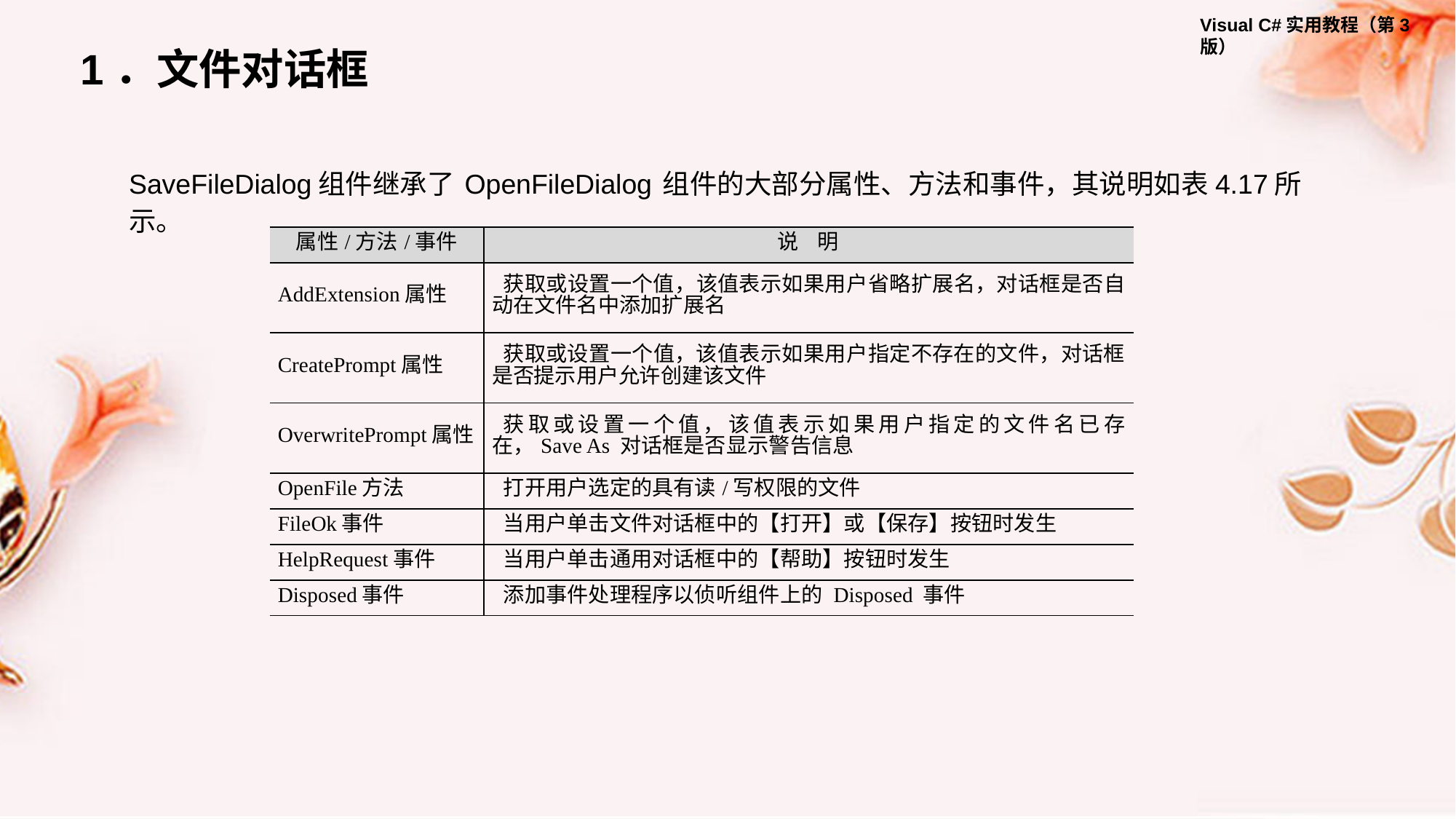

1．文件对话框
SaveFileDialog组件继承了 OpenFileDialog 组件的大部分属性、方法和事件，其说明如表4.17所示。
| 属性/方法/事件 | 说 明 |
| --- | --- |
| AddExtension属性 | 获取或设置一个值，该值表示如果用户省略扩展名，对话框是否自动在文件名中添加扩展名 |
| CreatePrompt属性 | 获取或设置一个值，该值表示如果用户指定不存在的文件，对话框是否提示用户允许创建该文件 |
| OverwritePrompt属性 | 获取或设置一个值，该值表示如果用户指定的文件名已存在，Save As 对话框是否显示警告信息 |
| OpenFile方法 | 打开用户选定的具有读/写权限的文件 |
| FileOk事件 | 当用户单击文件对话框中的【打开】或【保存】按钮时发生 |
| HelpRequest事件 | 当用户单击通用对话框中的【帮助】按钮时发生 |
| Disposed事件 | 添加事件处理程序以侦听组件上的 Disposed 事件 |